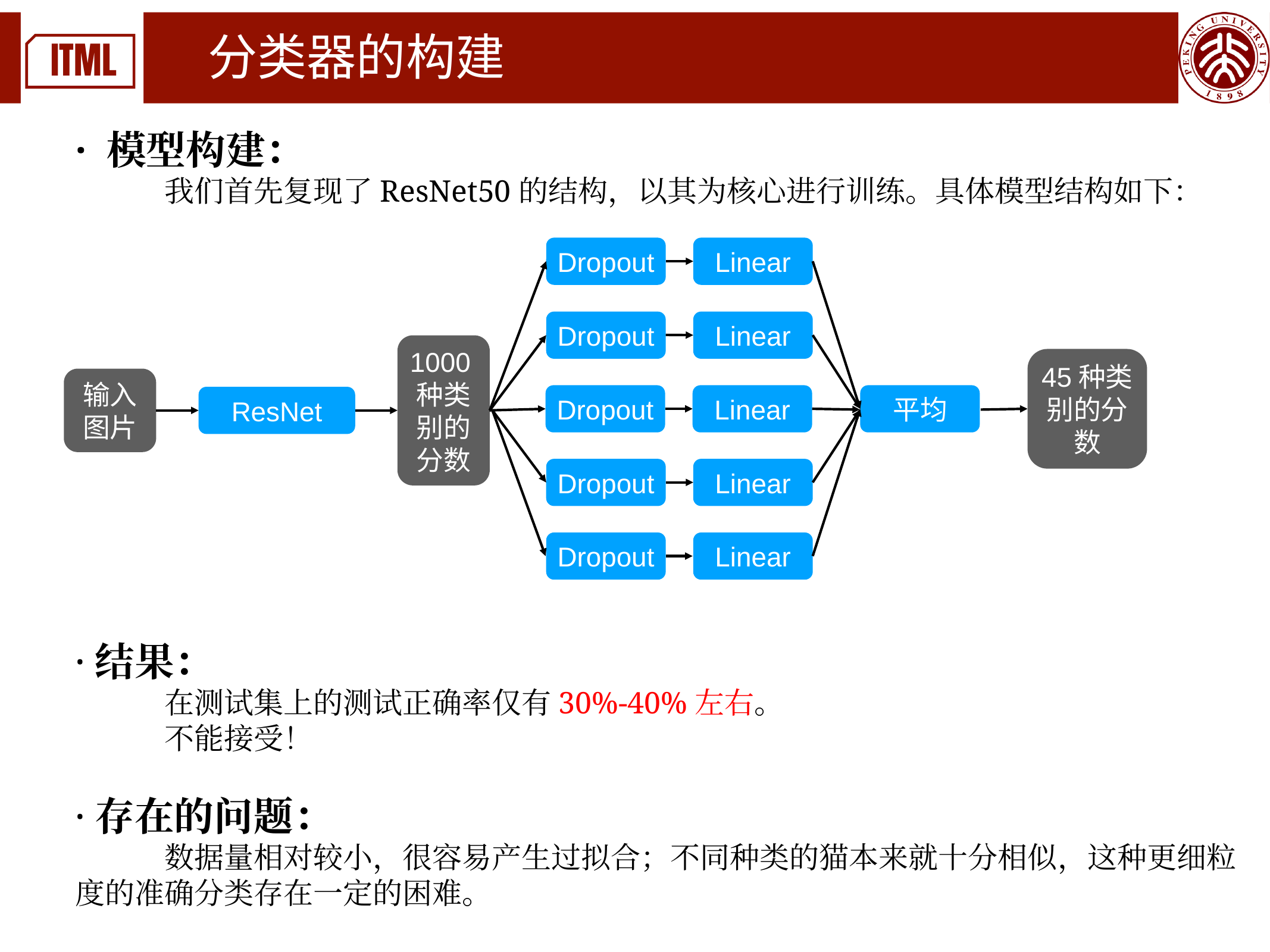

# 分类器的构建
· 模型构建：
	我们首先复现了ResNet50的结构，以其为核心进行训练。具体模型结构如下：

·结果：
	在测试集上的测试正确率仅有30%-40%左右。
	不能接受！

·存在的问题：
	数据量相对较小，很容易产生过拟合；不同种类的猫本来就十分相似，这种更细粒度的准确分类存在一定的困难。
Dropout
Linear
Dropout
Linear
1000种类别的分数
45种类别的分数
输入图片
平均
Dropout
Linear
ResNet
Dropout
Linear
Dropout
Linear